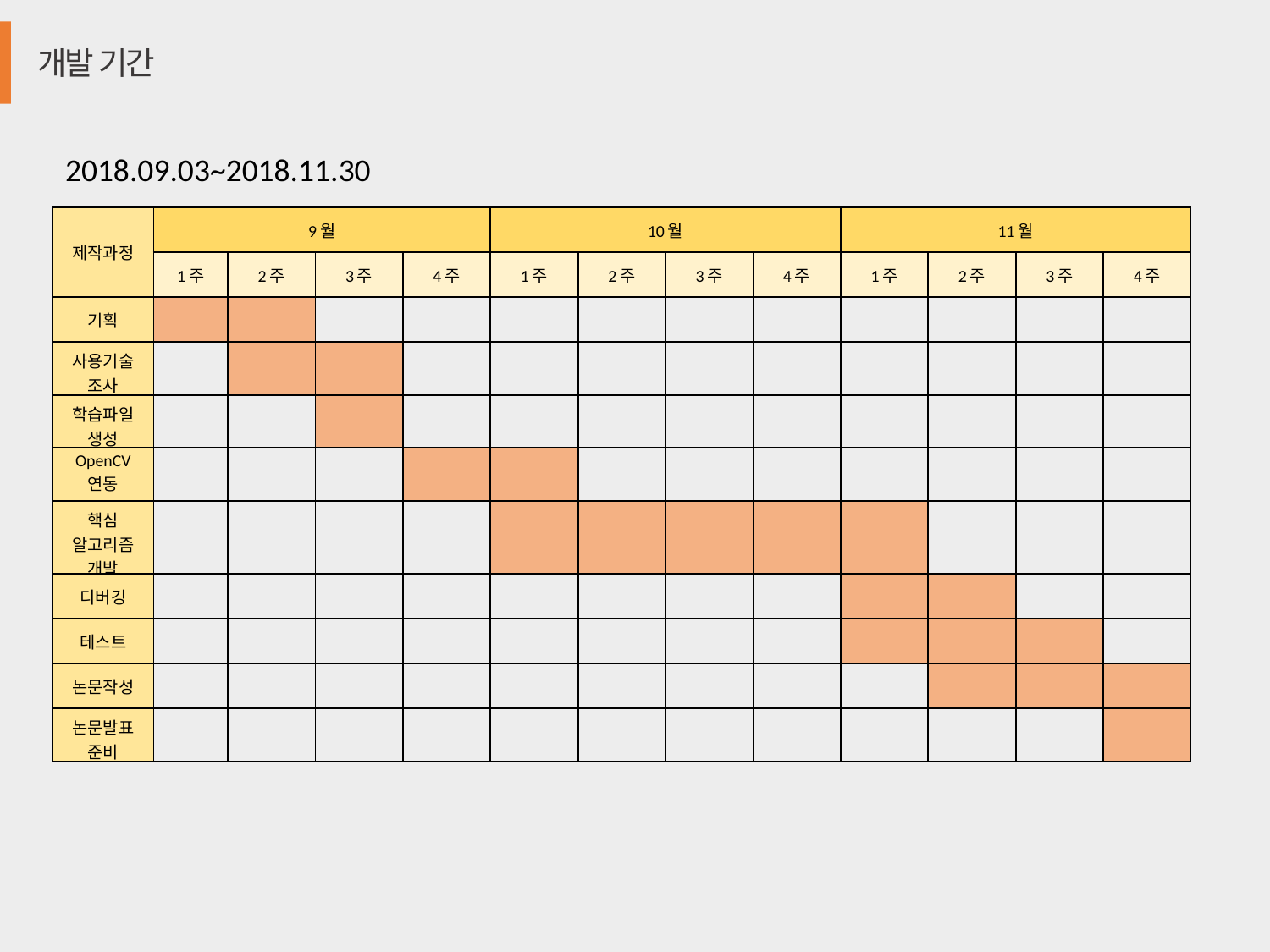

개발 기간
2018.09.03~2018.11.30
| 제작과정 | 9월 |  |  |  | 10월 |  |  |  | 11월 |  |  |  |
| --- | --- | --- | --- | --- | --- | --- | --- | --- | --- | --- | --- | --- |
|  | 1주 | 2주 | 3주 | 4주 | 1주 | 2주 | 3주 | 4주 | 1주 | 2주 | 3주 | 4주 |
| 기획 |  |  |  |  |  |  |  |  |  |  |  |  |
| 사용기술 조사 |  |  |  |  |  |  |  |  |  |  |  |  |
| 학습파일 생성 |  |  |  |  |  |  |  |  |  |  |  |  |
| OpenCV 연동 |  |  |  |  |  |  |  |  |  |  |  |  |
| 핵심 알고리즘 개발 |  |  |  |  |  |  |  |  |  |  |  |  |
| 디버깅 |  |  |  |  |  |  |  |  |  |  |  |  |
| 테스트 |  |  |  |  |  |  |  |  |  |  |  |  |
| 논문작성 |  |  |  |  |  |  |  |  |  |  |  |  |
| 논문발표준비 |  |  |  |  |  |  |  |  |  |  |  |  |